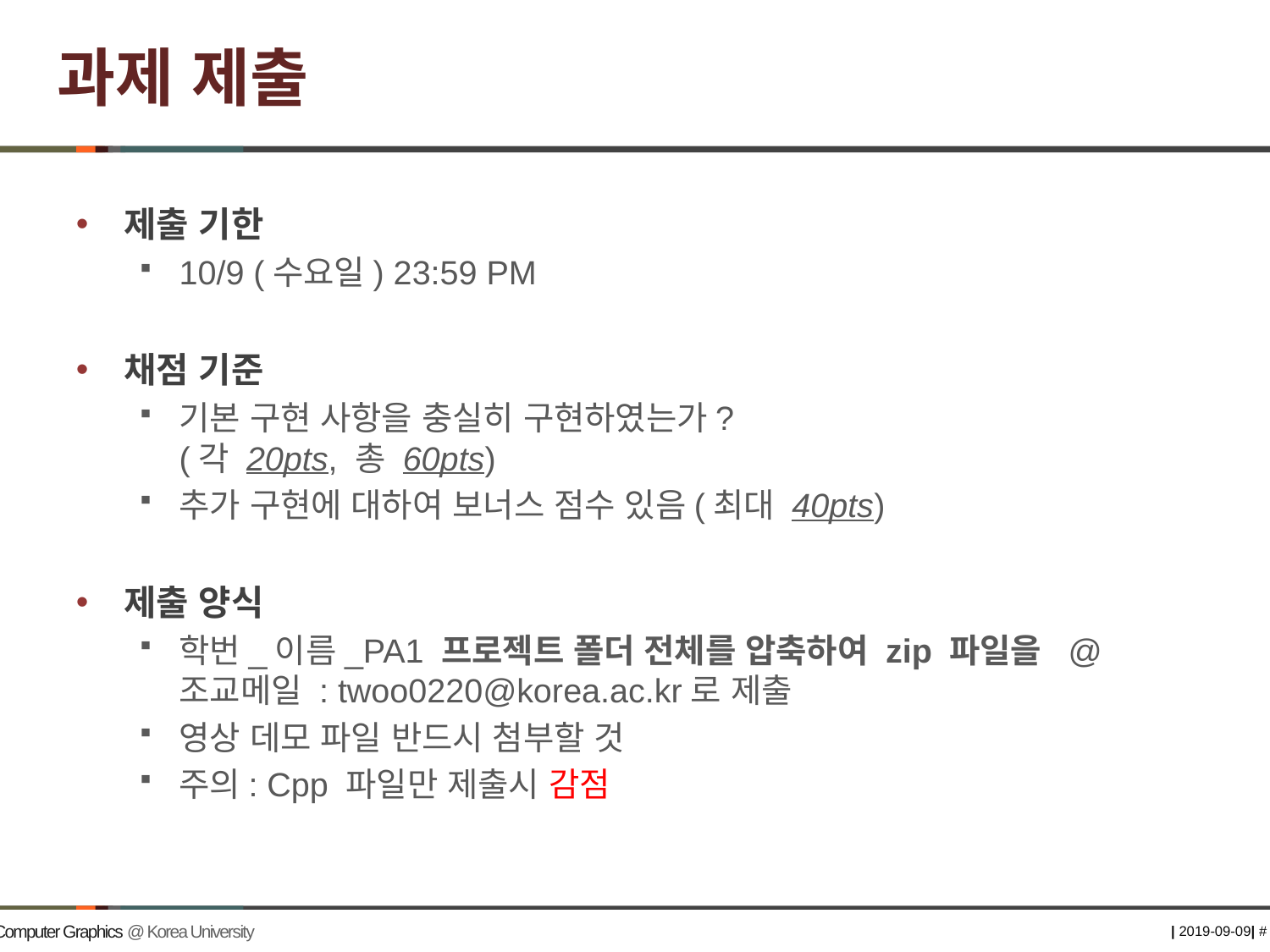

# 과제 제출
제출 기한
10/9 (수요일) 23:59 PM

채점 기준
기본 구현 사항을 충실히 구현하였는가?
(각 20pts, 총 60pts)
추가 구현에 대하여 보너스 점수 있음(최대 40pts)

제출 양식
학번_이름_PA1 프로젝트 폴더 전체를 압축하여 zip 파일을  @조교메일 : twoo0220@korea.ac.kr로 제출
영상 데모 파일 반드시 첨부할 것
주의: Cpp 파일만 제출시 감점